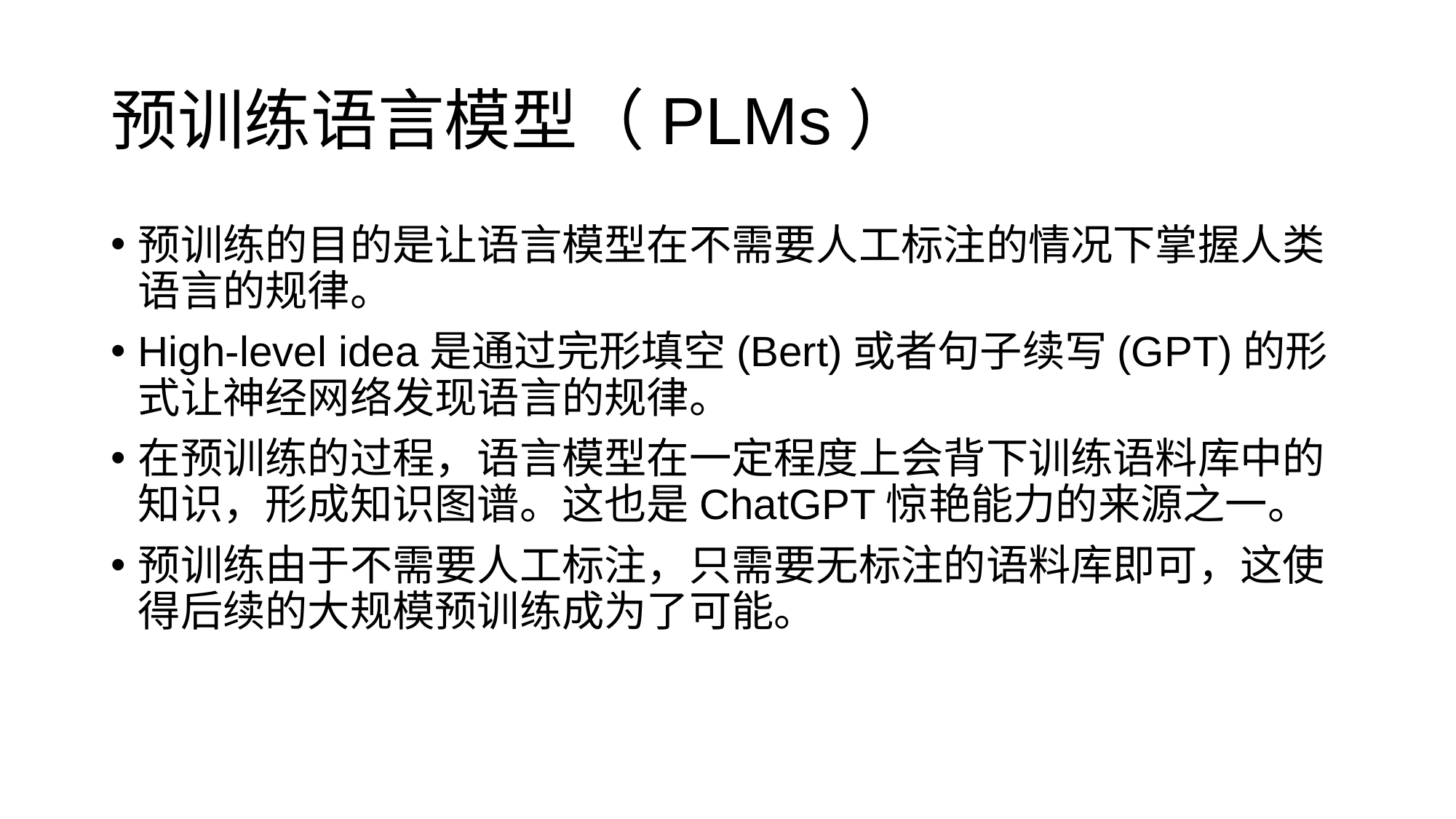

# 预训练语言模型（PLMs）
预训练的目的是让语言模型在不需要人工标注的情况下掌握人类语言的规律。
High-level idea是通过完形填空(Bert)或者句子续写(GPT)的形式让神经网络发现语言的规律。
在预训练的过程，语言模型在一定程度上会背下训练语料库中的知识，形成知识图谱。这也是ChatGPT惊艳能力的来源之一。
预训练由于不需要人工标注，只需要无标注的语料库即可，这使得后续的大规模预训练成为了可能。